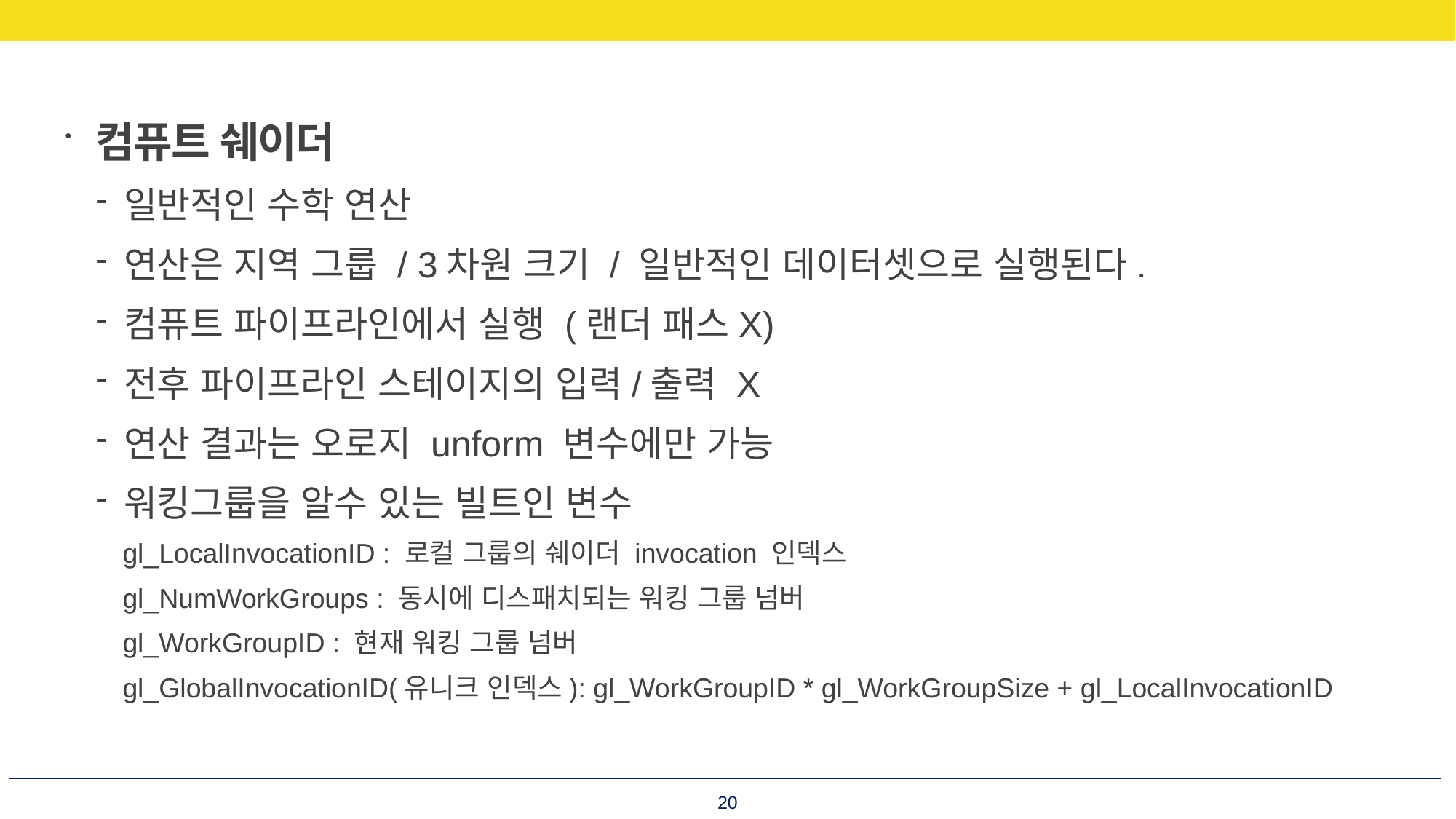

컴퓨트 쉐이더
일반적인 수학 연산
연산은 지역 그룹 / 3차원 크기 / 일반적인 데이터셋으로 실행된다.
컴퓨트 파이프라인에서 실행 (랜더 패스X)
전후 파이프라인 스테이지의 입력/출력 X
연산 결과는 오로지 unform 변수에만 가능
워킹그룹을 알수 있는 빌트인 변수
gl_LocalInvocationID : 로컬 그룹의 쉐이더 invocation 인덱스
gl_NumWorkGroups : 동시에 디스패치되는 워킹 그룹 넘버
gl_WorkGroupID : 현재 워킹 그룹 넘버
gl_GlobalInvocationID(유니크 인덱스): gl_WorkGroupID * gl_WorkGroupSize + gl_LocalInvocationID
20